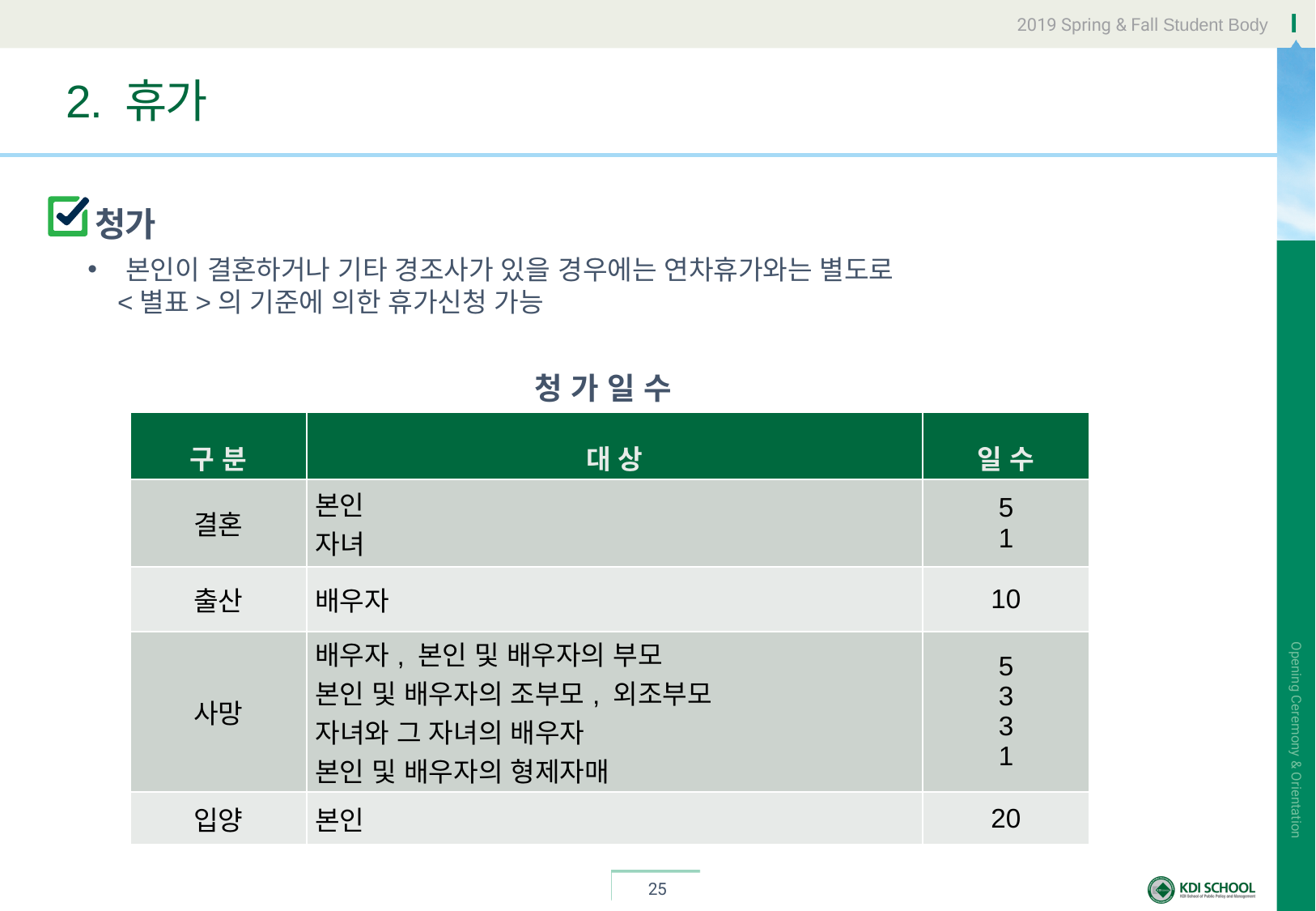

# 2. 휴가
청가

본인이 결혼하거나 기타 경조사가 있을 경우에는 연차휴가와는 별도로
    <별표>의 기준에 의한 휴가신청 가능
청 가 일 수
| 구 분 | 대 상 | 일 수 |
| --- | --- | --- |
| 결혼 | 본인 자녀 | 5 1 |
| 출산 | 배우자 | 10 |
| 사망 | 배우자, 본인 및 배우자의 부모 본인 및 배우자의 조부모, 외조부모 자녀와 그 자녀의 배우자 본인 및 배우자의 형제자매 | 5 3 3 1 |
| 입양 | 본인 | 20 |